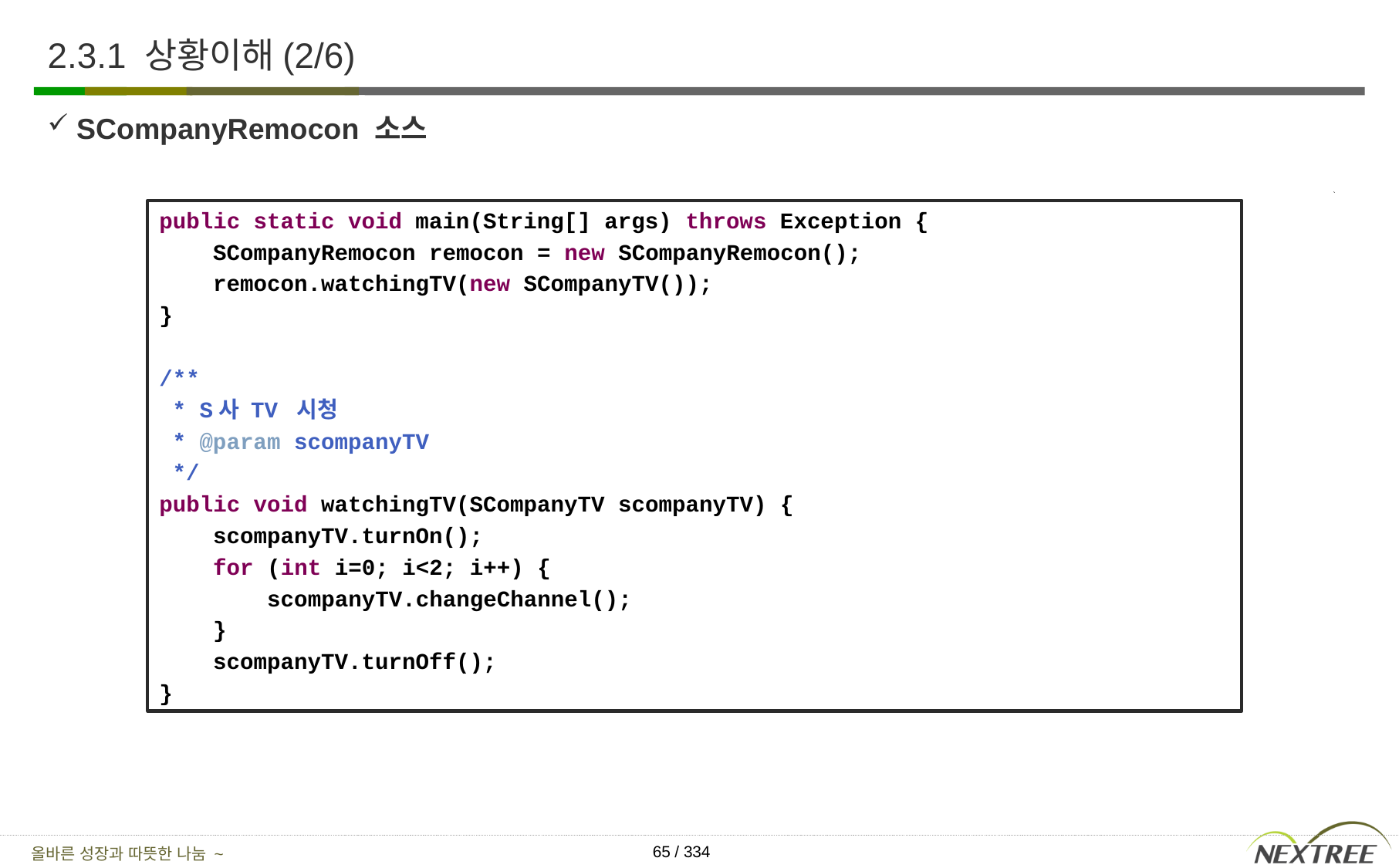

# 2.3.1 상황이해(2/6)
SCompanyRemocon 소스
public static void main(String[] args) throws Exception {
    SCompanyRemocon remocon = new SCompanyRemocon();
    remocon.watchingTV(new SCompanyTV());
}

/**
 * S사 TV 시청
 * @param scompanyTV
 */
public void watchingTV(SCompanyTV scompanyTV) {
    scompanyTV.turnOn();
    for (int i=0; i<2; i++) {
        scompanyTV.changeChannel();
    }
    scompanyTV.turnOff();
}